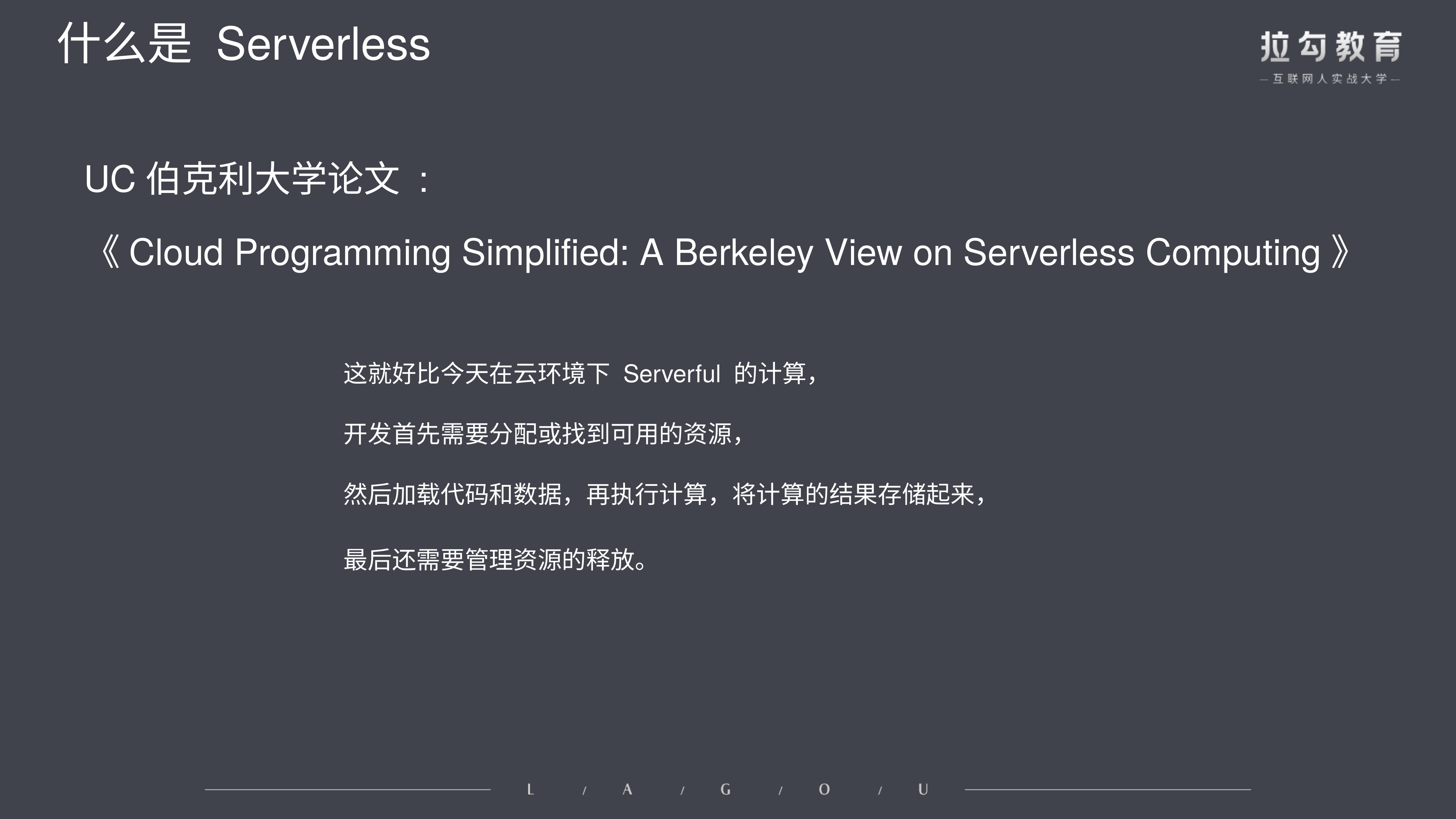

什么是 Serverless
UC伯克利大学论文 :
《Cloud Programming Simplified: A Berkeley View on Serverless Computing》
这就好比今天在云环境下 Serverful 的计算，
开发首先需要分配或找到可用的资源，
然后加载代码和数据，再执行计算，将计算的结果存储起来，
最后还需要管理资源的释放。